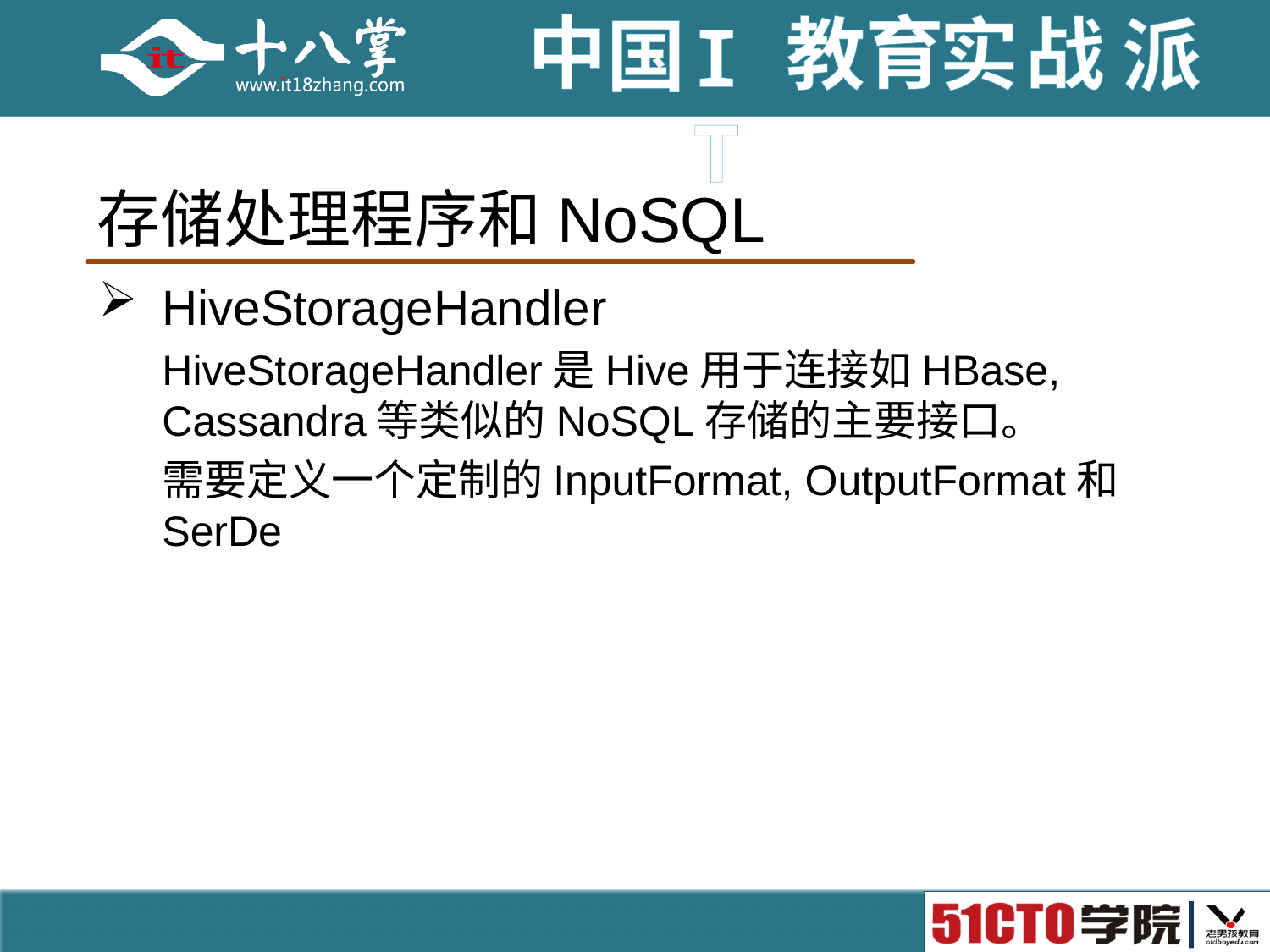

# 存储处理程序和NoSQL
HiveStorageHandler
HiveStorageHandler是Hive用于连接如HBase, Cassandra等类似的NoSQL存储的主要接口。
需要定义一个定制的InputFormat, OutputFormat和 SerDe